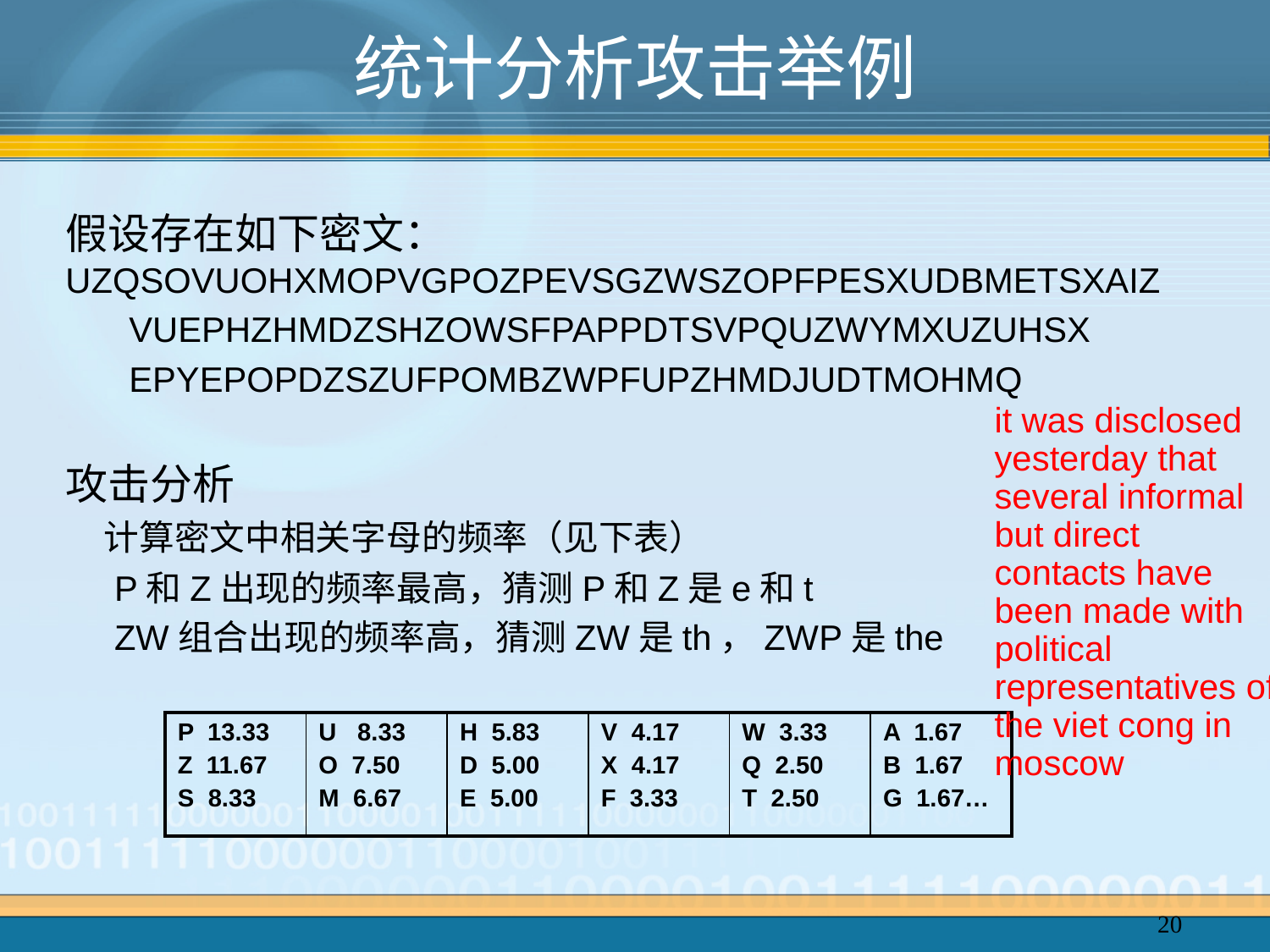

# 统计分析攻击举例
假设存在如下密文： UZQSOVUOHXMOPVGPOZPEVSGZWSZOPFPESXUDBMETSXAIZ
VUEPHZHMDZSHZOWSFPAPPDTSVPQUZWYMXUZUHSX
EPYEPOPDZSZUFPOMBZWPFUPZHMDJUDTMOHMQ

攻击分析
    计算密文中相关字母的频率（见下表）
     P和Z出现的频率最高，猜测P和Z是e和t
     ZW组合出现的频率高，猜测ZW是th，ZWP是the

it was disclosed yesterday that several informal but direct contacts have been made with political representatives of the viet cong in moscow

| P 13.33 Z 11.67 S 8.33 | U 8.33 O 7.50 M 6.67 | H 5.83 D 5.00 E 5.00 | V 4.17 X 4.17 F 3.33 | W 3.33 Q 2.50 T 2.50 | A 1.67 B 1.67 G 1.67… |
| --- | --- | --- | --- | --- | --- |
20